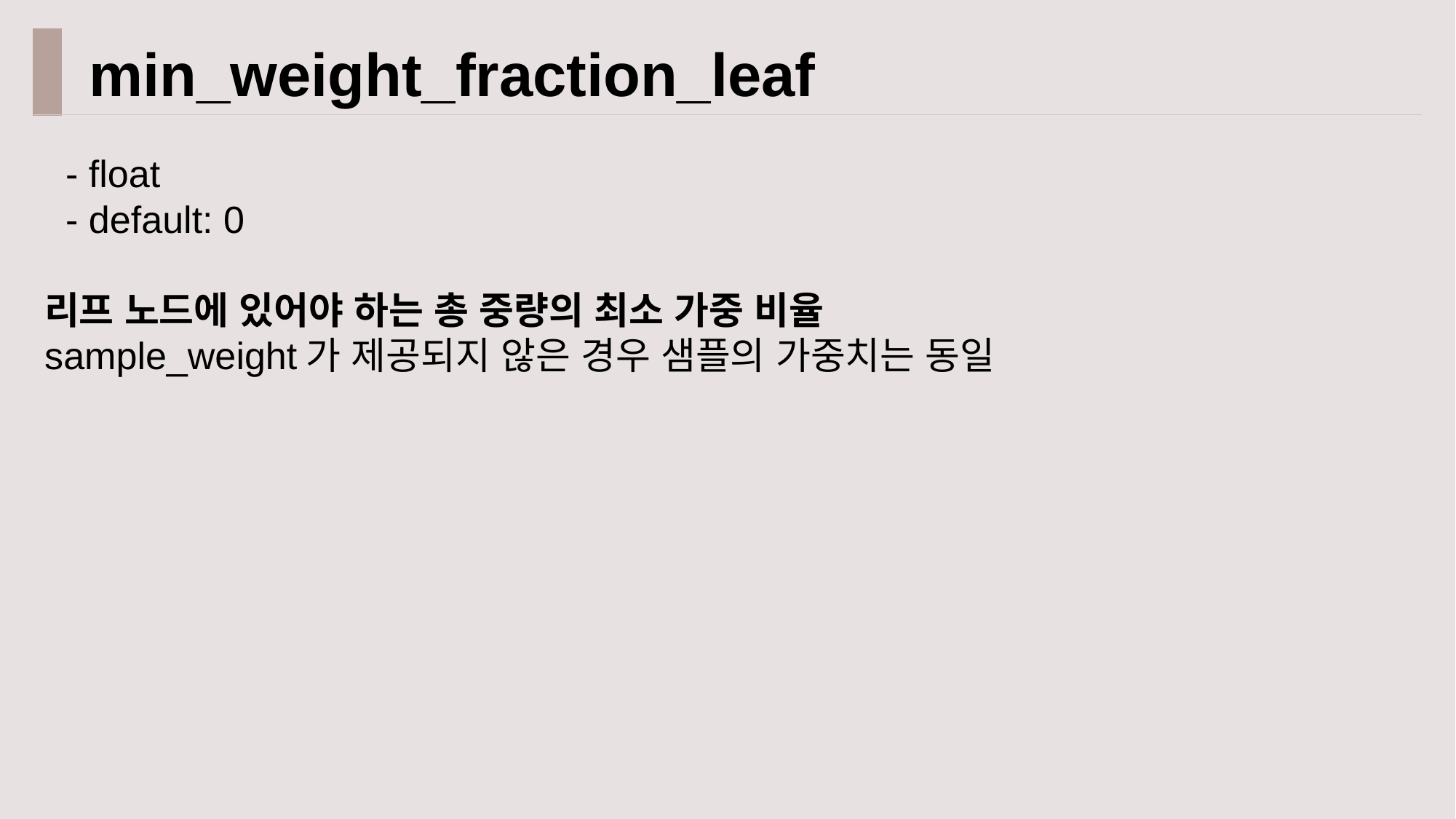

min_weight_fraction_leaf
  - float
  - default: 0

리프 노드에 있어야 하는 총 중량의 최소 가중 비율
sample_weight가 제공되지 않은 경우 샘플의 가중치는 동일